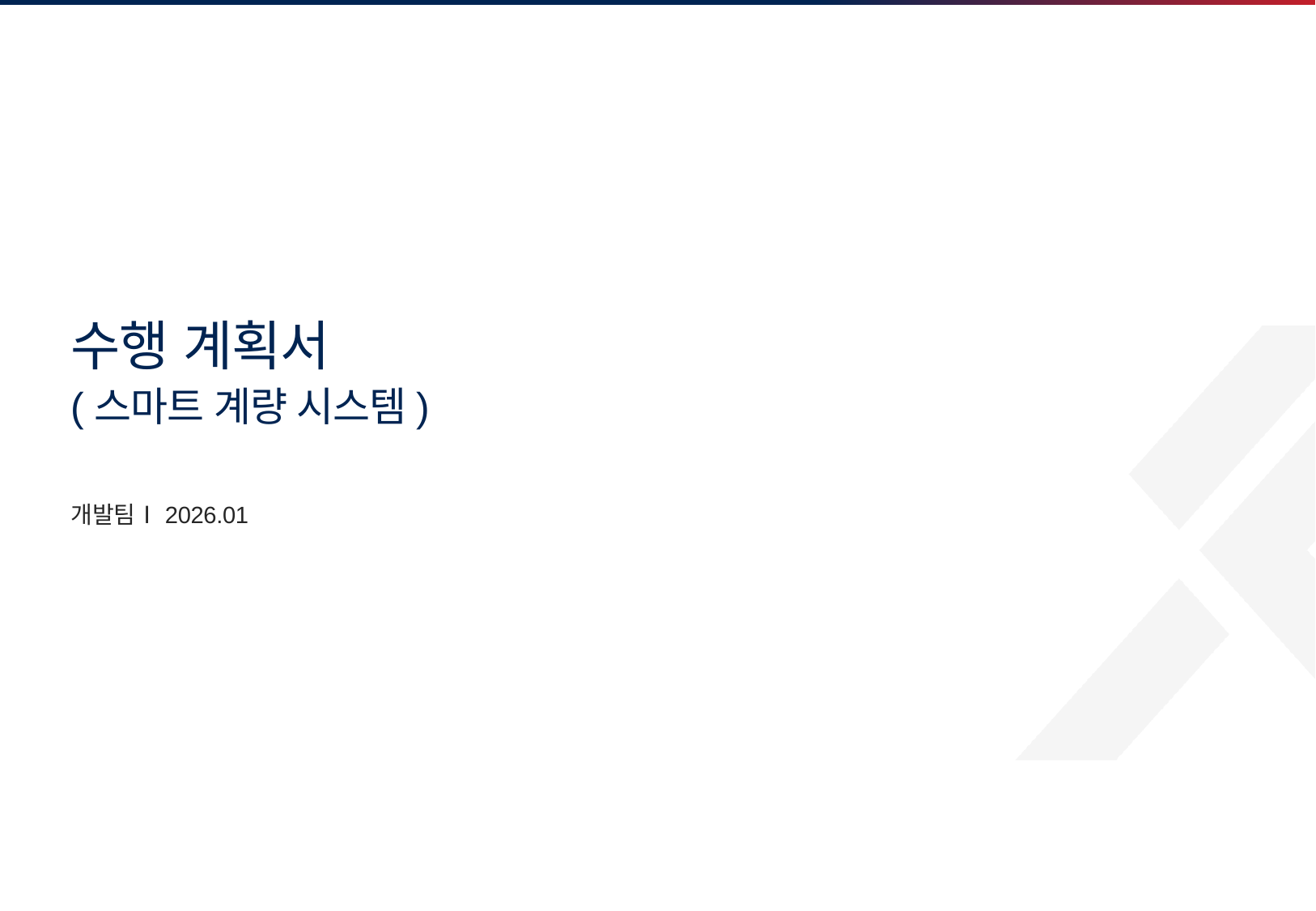

# 수행 계획서 (스마트 계량 시스템)
개발팀Ⅰ2026.01